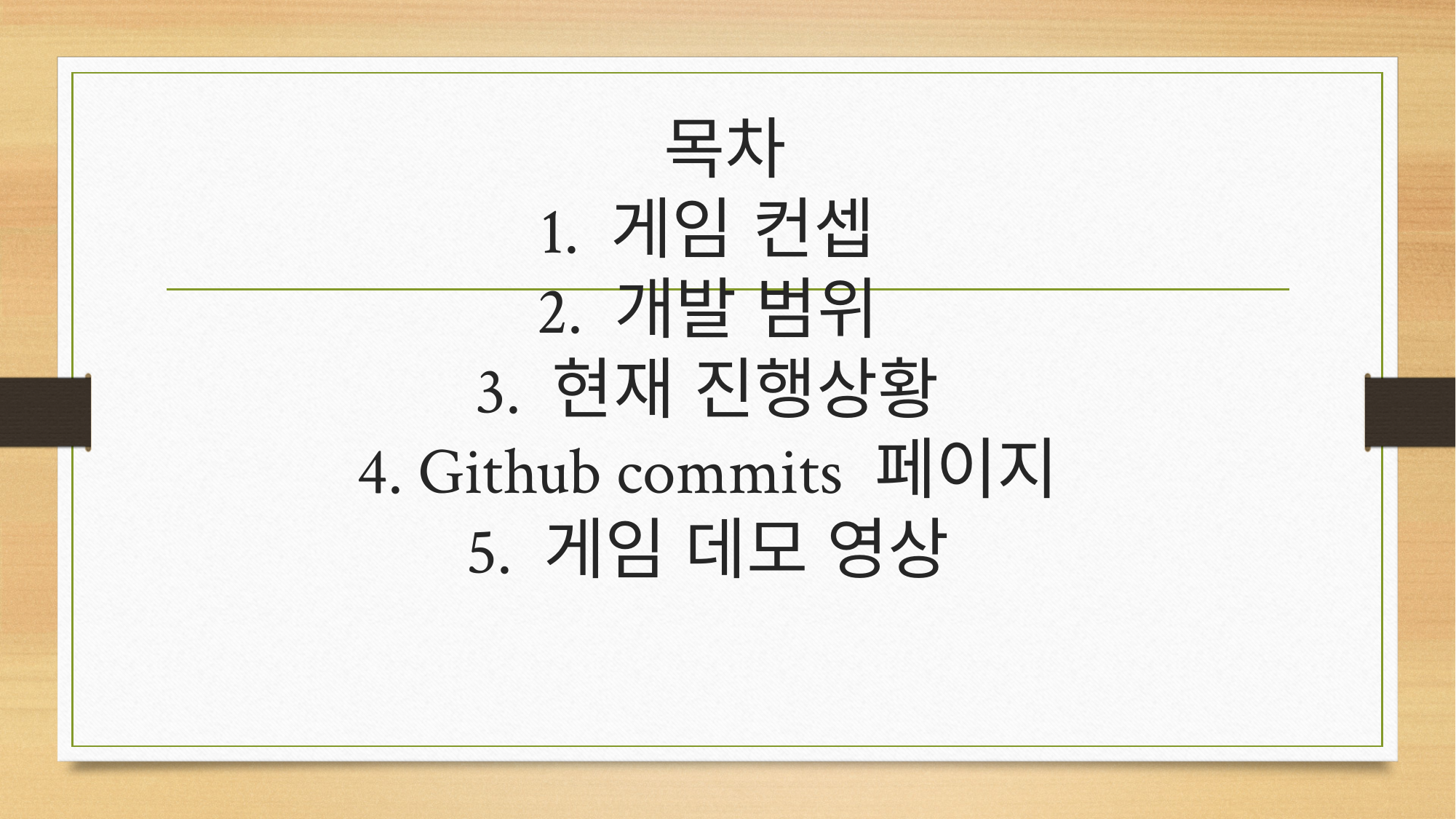

# 목차 1. 게임 컨셉 2. 개발 범위 3. 현재 진행상황 4. Github commits 페이지 5. 게임 데모 영상